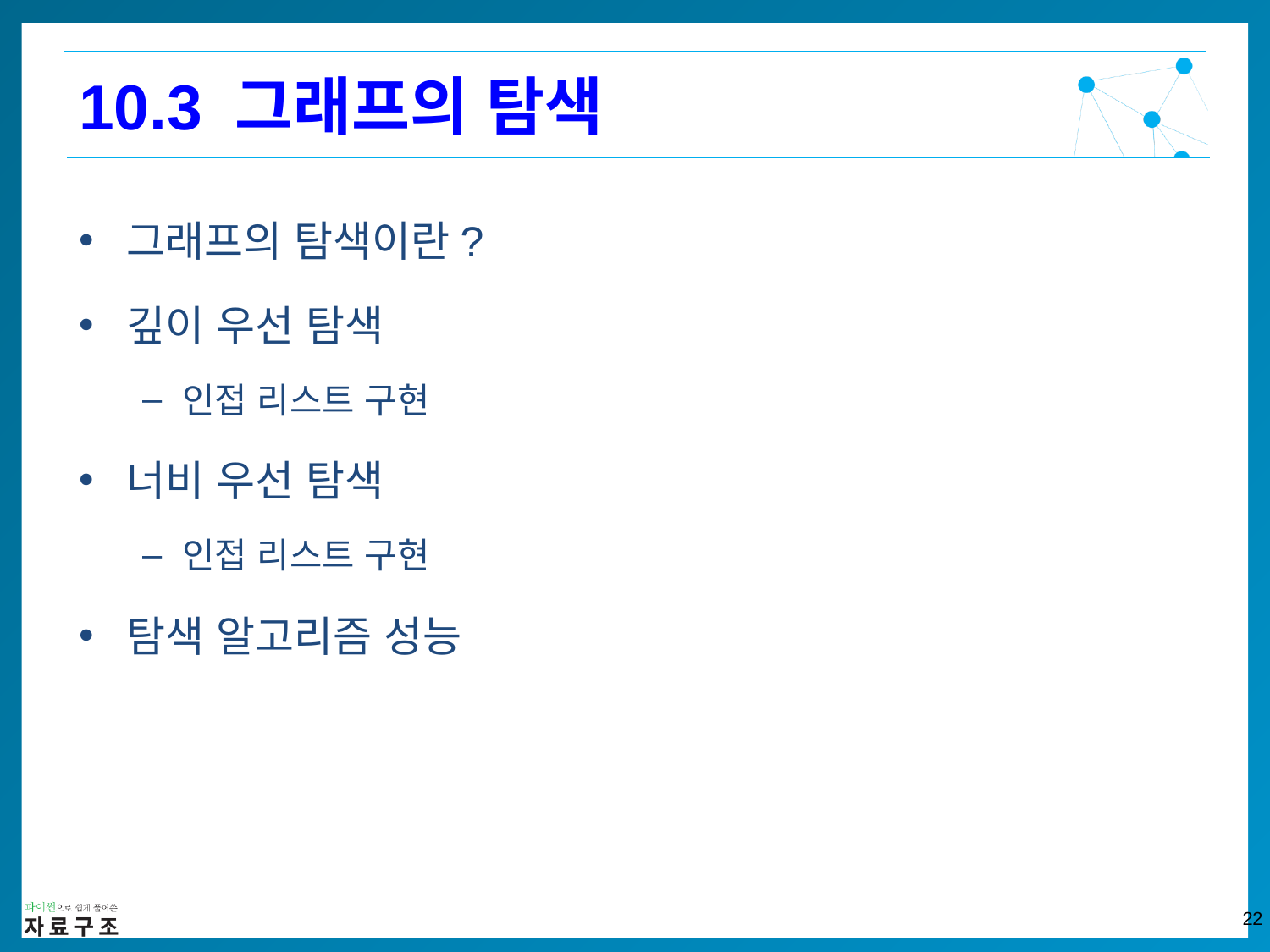

10.3 그래프의 탐색
그래프의 탐색이란?
깊이 우선 탐색
인접 리스트 구현
너비 우선 탐색
인접 리스트 구현
탐색 알고리즘 성능